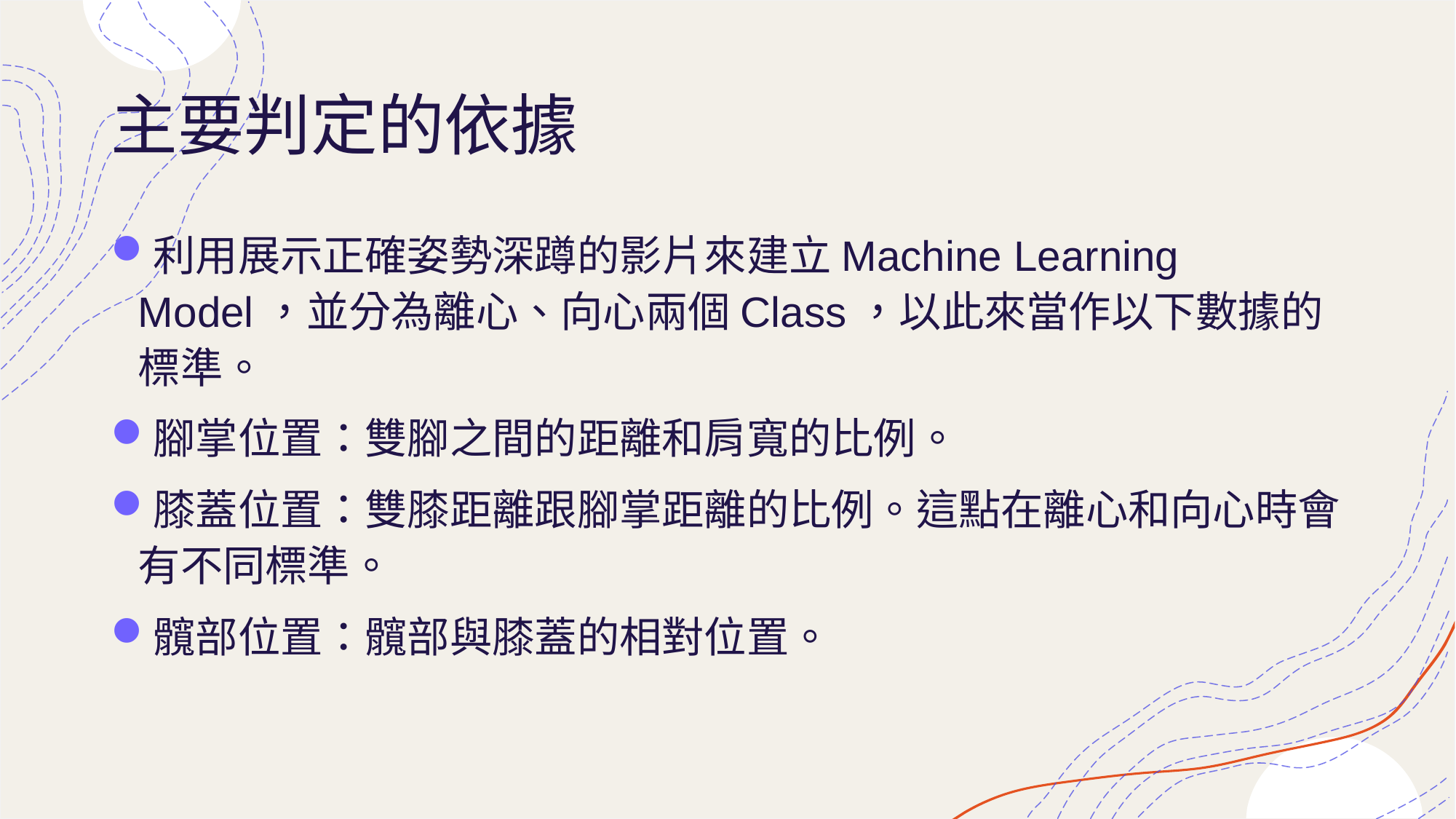

# 主要判定的依據
利用展示正確姿勢深蹲的影片來建立Machine Learning Model，並分為離心、向心兩個Class，以此來當作以下數據的標準。
腳掌位置：雙腳之間的距離和肩寬的比例。
膝蓋位置：雙膝距離跟腳掌距離的比例。這點在離心和向心時會有不同標準。
髖部位置：髖部與膝蓋的相對位置。